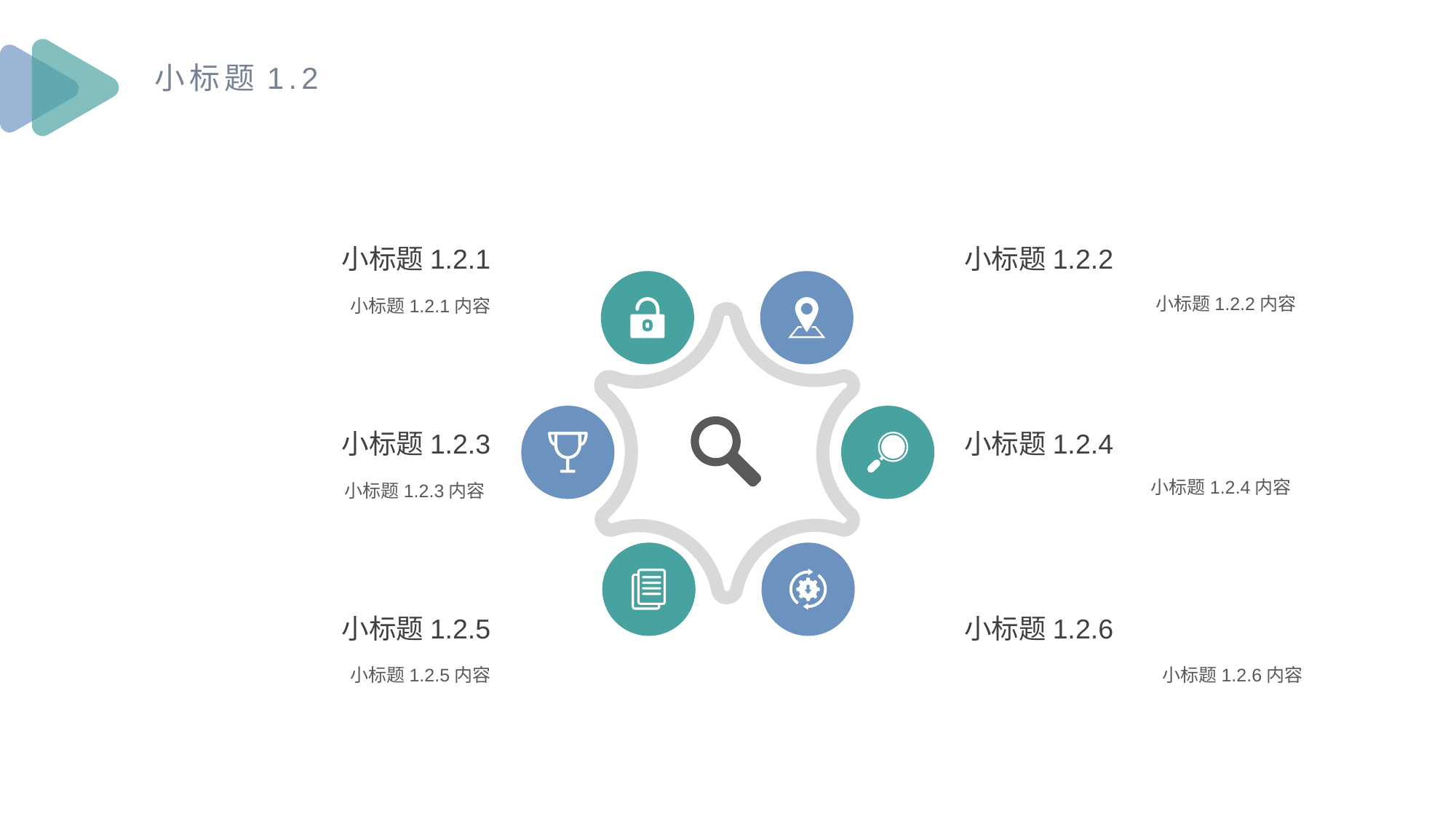

小标题1.2
小标题1.2.1
小标题1.2.1内容
小标题1.2.2

小标题1.2.2内容

小标题1.2.3
小标题1.2.4

小标题1.2.4内容
小标题1.2.3内容

小标题1.2.5
小标题1.2.6
小标题1.2.5内容
小标题1.2.6内容